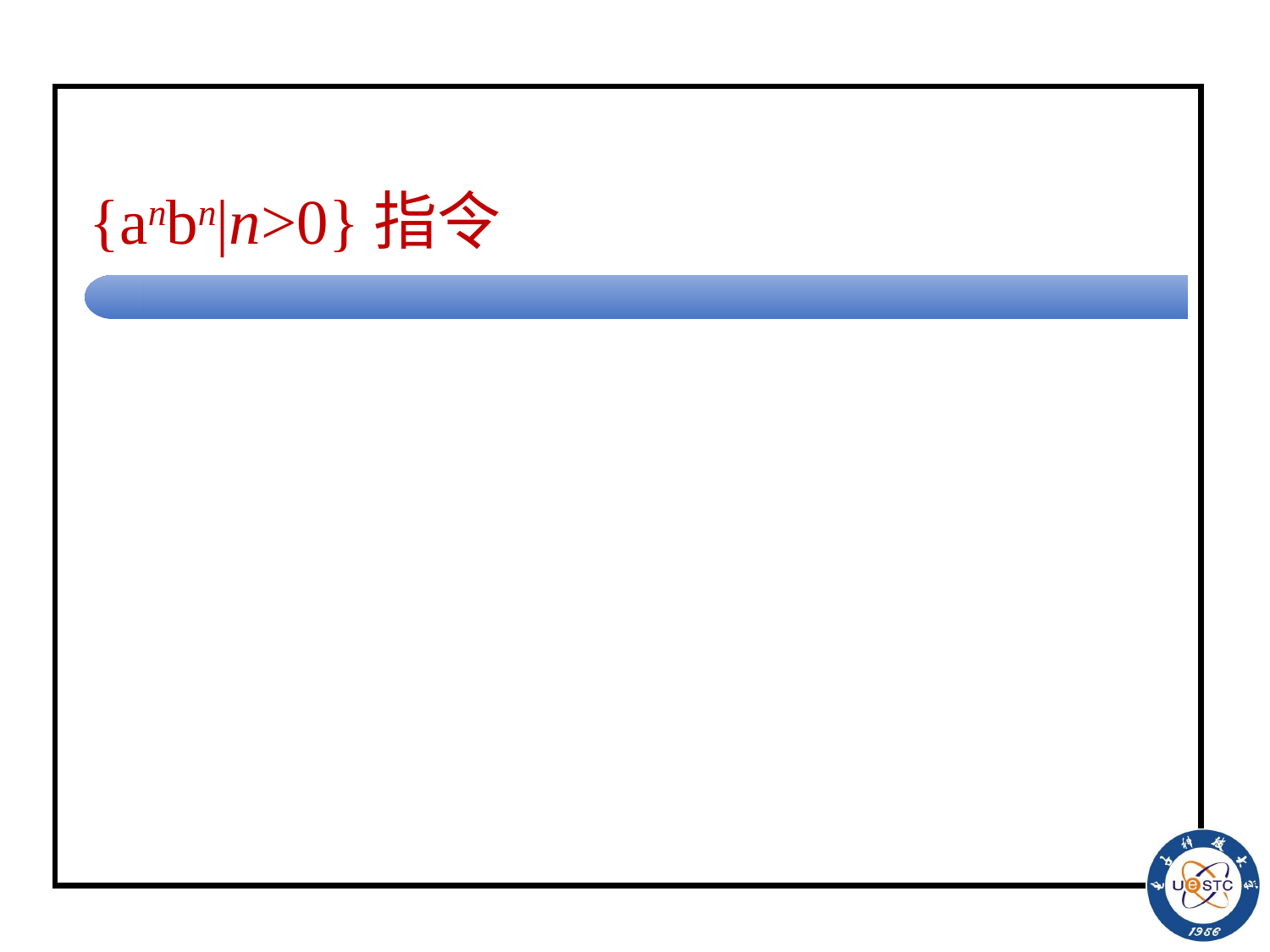

# {anbn|n>0}指令
③ 检查a和b的个数是否相等
<new_start,  a,  del_b,   #,  R>
<del_b,      a,  del_b,   a,  R>
<del_b,      #,  del_b,   #,  R>
<del_b,      b,  seek_a,  #,  L>
<seek_a,     #,  seek_a,  #,  L>
<seek_a,     a,  del_b,   #,  R>
<seek_a,     ├,  check,   ├,  R>
④ 检查是否有多余的b
<check,  #,  check,   #,  R>
<check,  B,  accept,  B,  N>